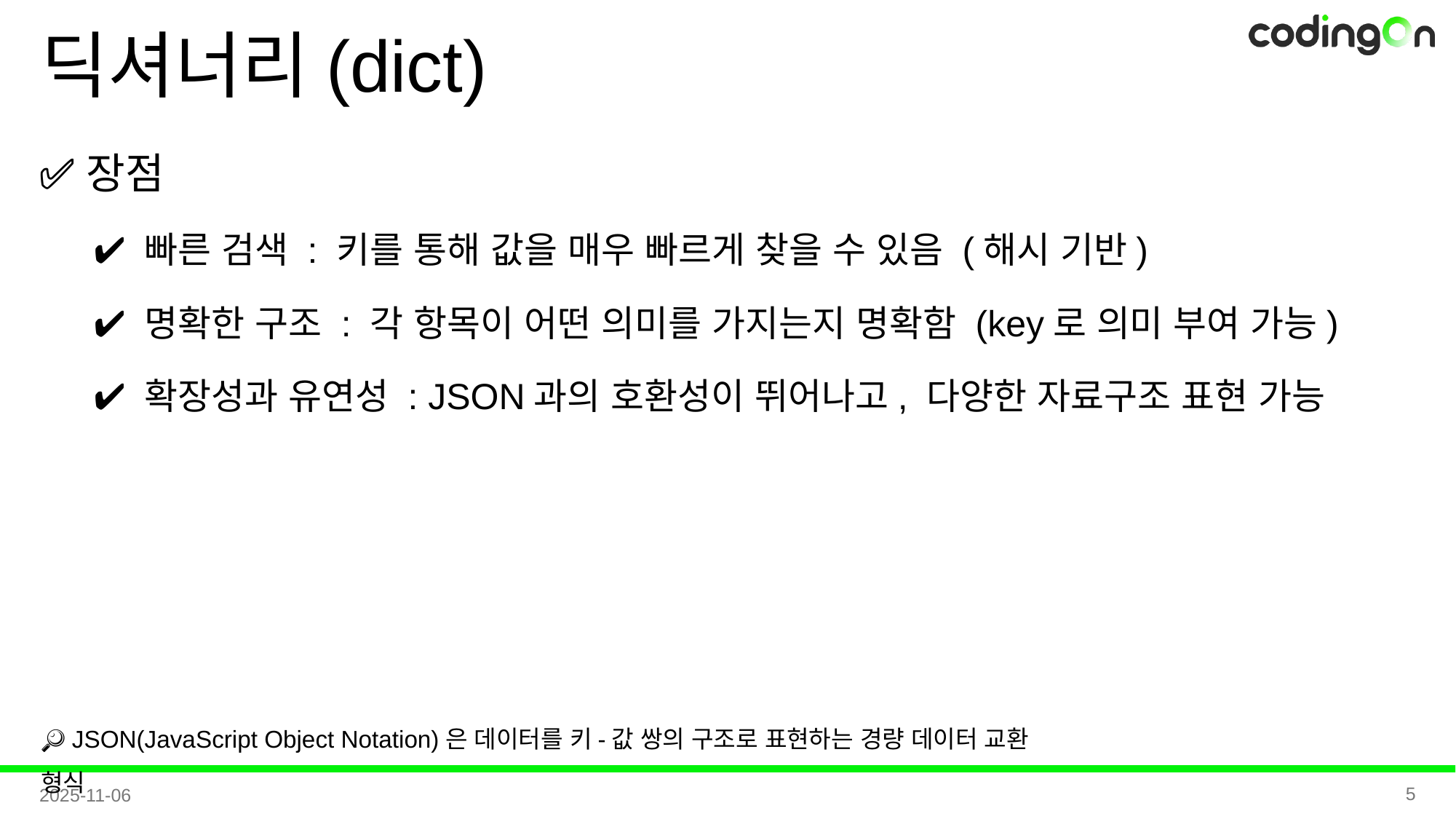

# 딕셔너리(dict)
✅장점
✔️ 빠른 검색 : 키를 통해 값을 매우 빠르게 찾을 수 있음 (해시 기반)
✔️ 명확한 구조 : 각 항목이 어떤 의미를 가지는지 명확함 (key로 의미 부여 가능)
✔️ 확장성과 유연성 : JSON과의 호환성이 뛰어나고, 다양한 자료구조 표현 가능
🔎 JSON(JavaScript Object Notation)은 데이터를 키-값 쌍의 구조로 표현하는 경량 데이터 교환 형식
5
2025-11-06